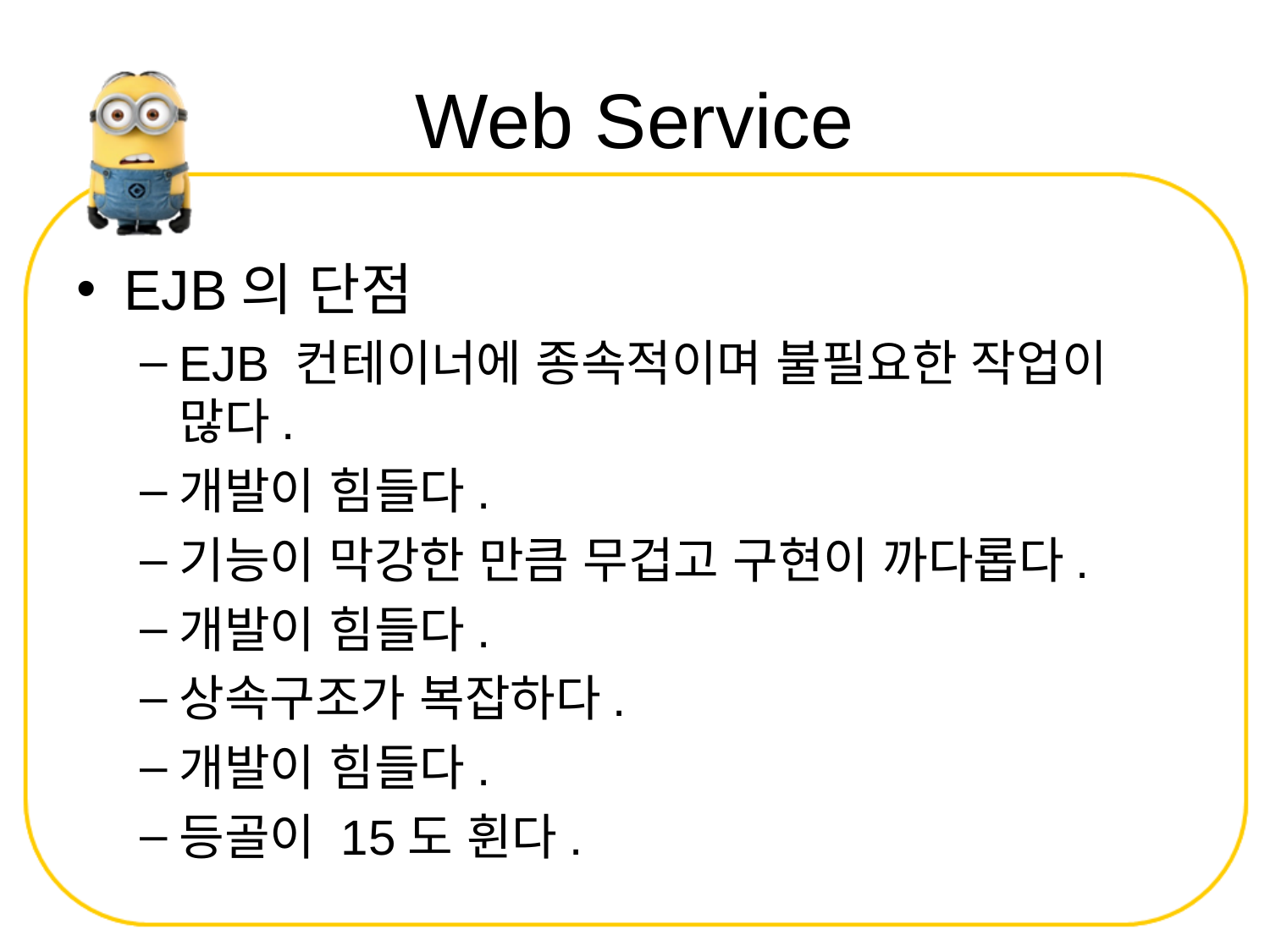

# Web Service
EJB의 단점
EJB 컨테이너에 종속적이며 불필요한 작업이 많다.
개발이 힘들다.
기능이 막강한 만큼 무겁고 구현이 까다롭다.
개발이 힘들다.
상속구조가 복잡하다.
개발이 힘들다.
등골이 15도 휜다.